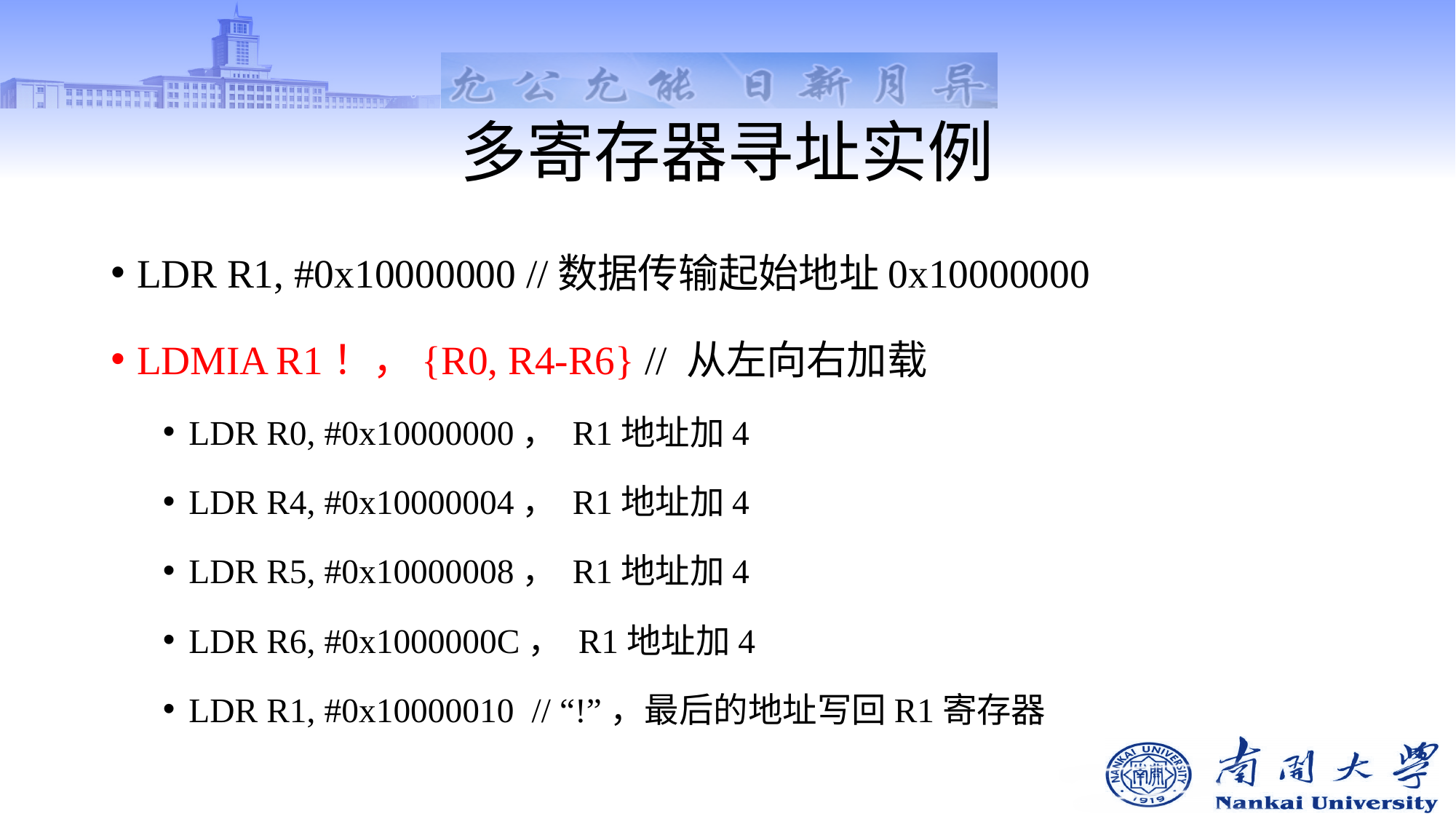

# 多寄存器寻址实例
LDR R1, #0x10000000 //数据传输起始地址0x10000000
LDMIA R1！，{R0, R4-R6} // 从左向右加载
LDR R0, #0x10000000， R1地址加4
LDR R4, #0x10000004， R1地址加4
LDR R5, #0x10000008， R1地址加4
LDR R6, #0x1000000C， R1地址加4
LDR R1, #0x10000010  // “!”，最后的地址写回R1寄存器